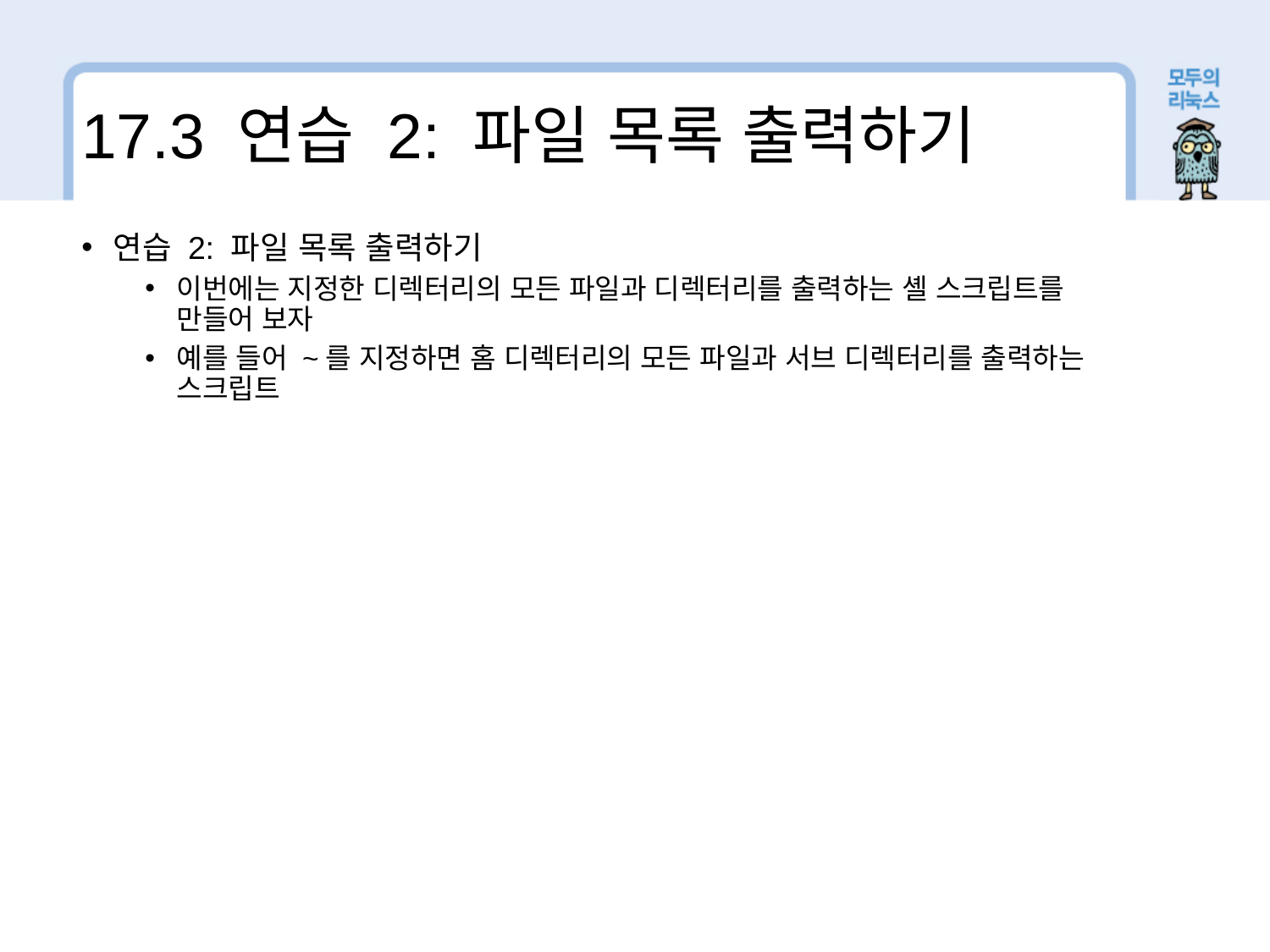

17.3 연습 2: 파일 목록 출력하기
연습 2: 파일 목록 출력하기
이번에는 지정한 디렉터리의 모든 파일과 디렉터리를 출력하는 셸 스크립트를 만들어 보자
예를 들어 ~를 지정하면 홈 디렉터리의 모든 파일과 서브 디렉터리를 출력하는 스크립트